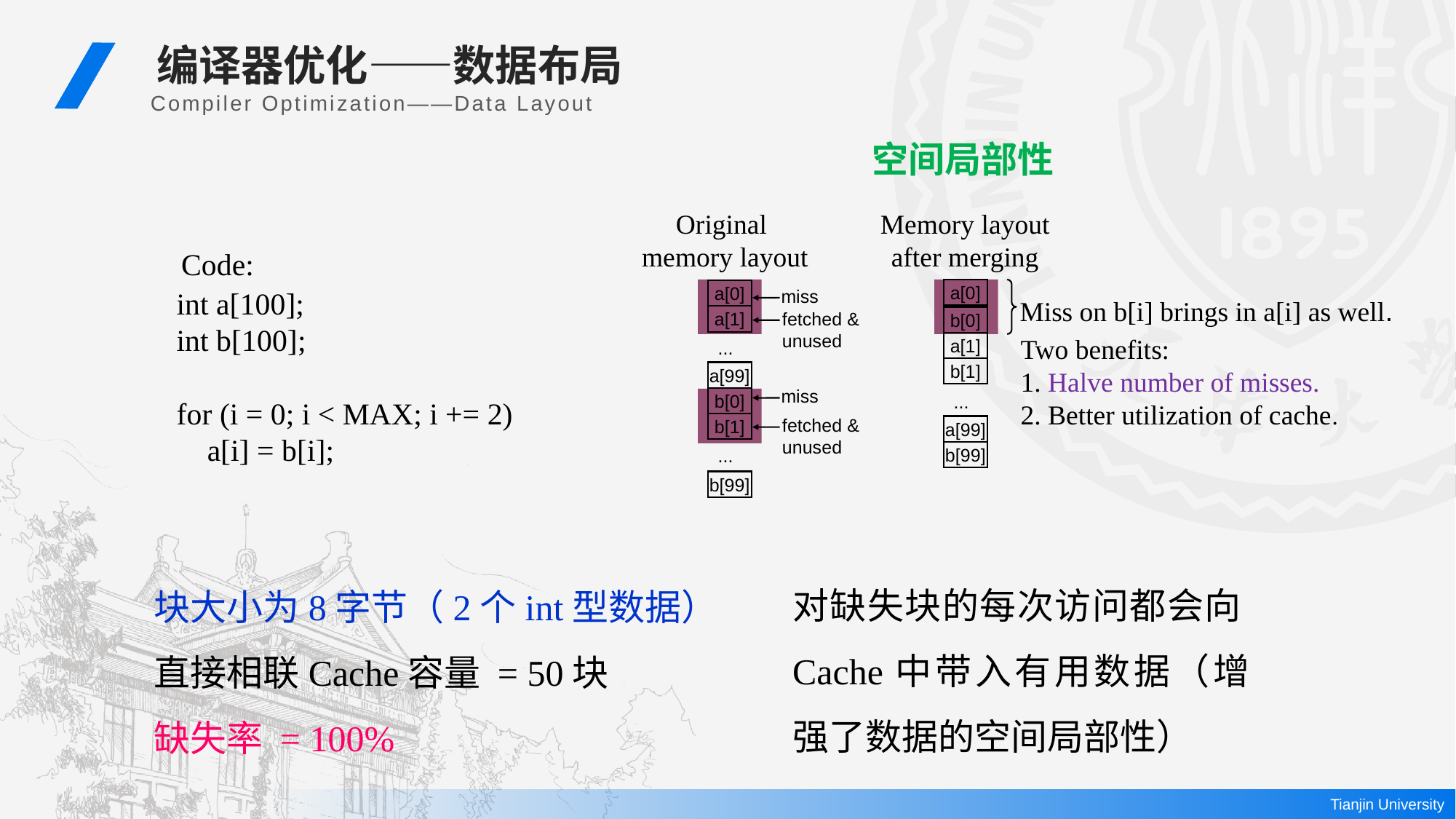

编译器优化——数据布局
  Compiler Optimization——Data Layout
空间局部性
Original
memory layout
Memory layout
after merging
Code:
int a[100];
int b[100];

for (i = 0; i < MAX; i += 2)
    a[i] = b[i];

miss

Miss on b[i] brings in a[i] as well.
a[0]
a[0]
fetched &
unused

a[1]
b[0]
Two benefits:
1. Halve number of misses.
2. Better utilization of cache.
a[1]
...
b[1]
a[99]
miss

b[0]
...
fetched &
unused

b[1]
a[99]
...
b[99]
b[99]
对缺失块的每次访问都会向Cache中带入有用数据（增强了数据的空间局部性）
块大小为8字节（2个int型数据）
直接相联Cache容量 = 50块
缺失率 = 100%